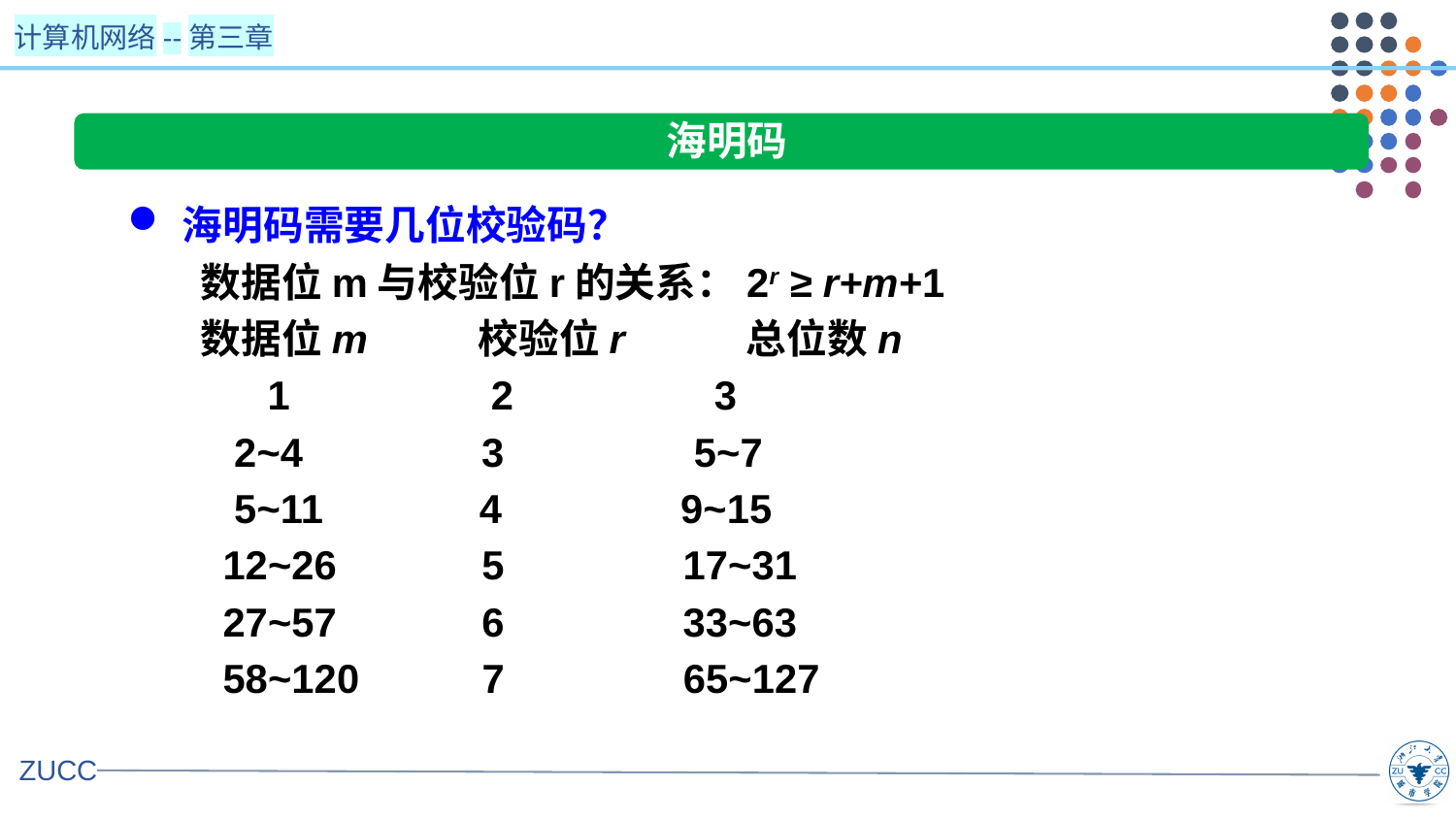

海明码

海明码需要几位校验码？
数据位m与校验位r的关系：2r ≥ r+m+1
数据位m         校验位r          总位数n
      1                  2                  3
   2~4                3                 5~7
   5~11              4                9~15
  12~26             5                17~31
  27~57             6                33~63
  58~120           7                65~127